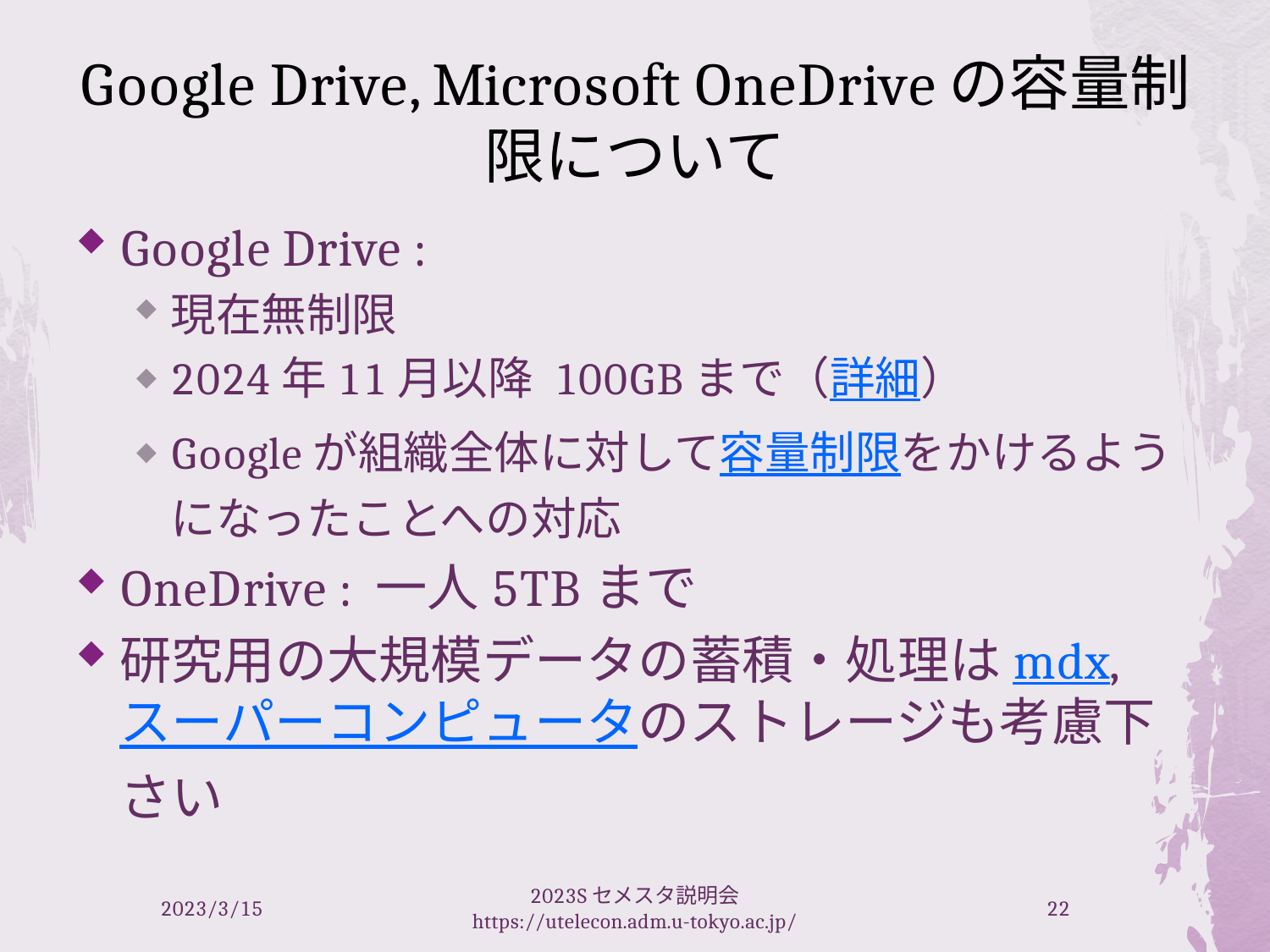

# Google Drive, Microsoft OneDriveの容量制限について
Google Drive :
現在無制限
2024年11月以降 100GBまで（詳細）
Googleが組織全体に対して容量制限をかけるようになったことへの対応
OneDrive : 一人5TBまで
研究用の大規模データの蓄積・処理はmdx, スーパーコンピュータのストレージも考慮下さい
2023/3/15
2023Sセメスタ説明会 https://utelecon.adm.u-tokyo.ac.jp/
22